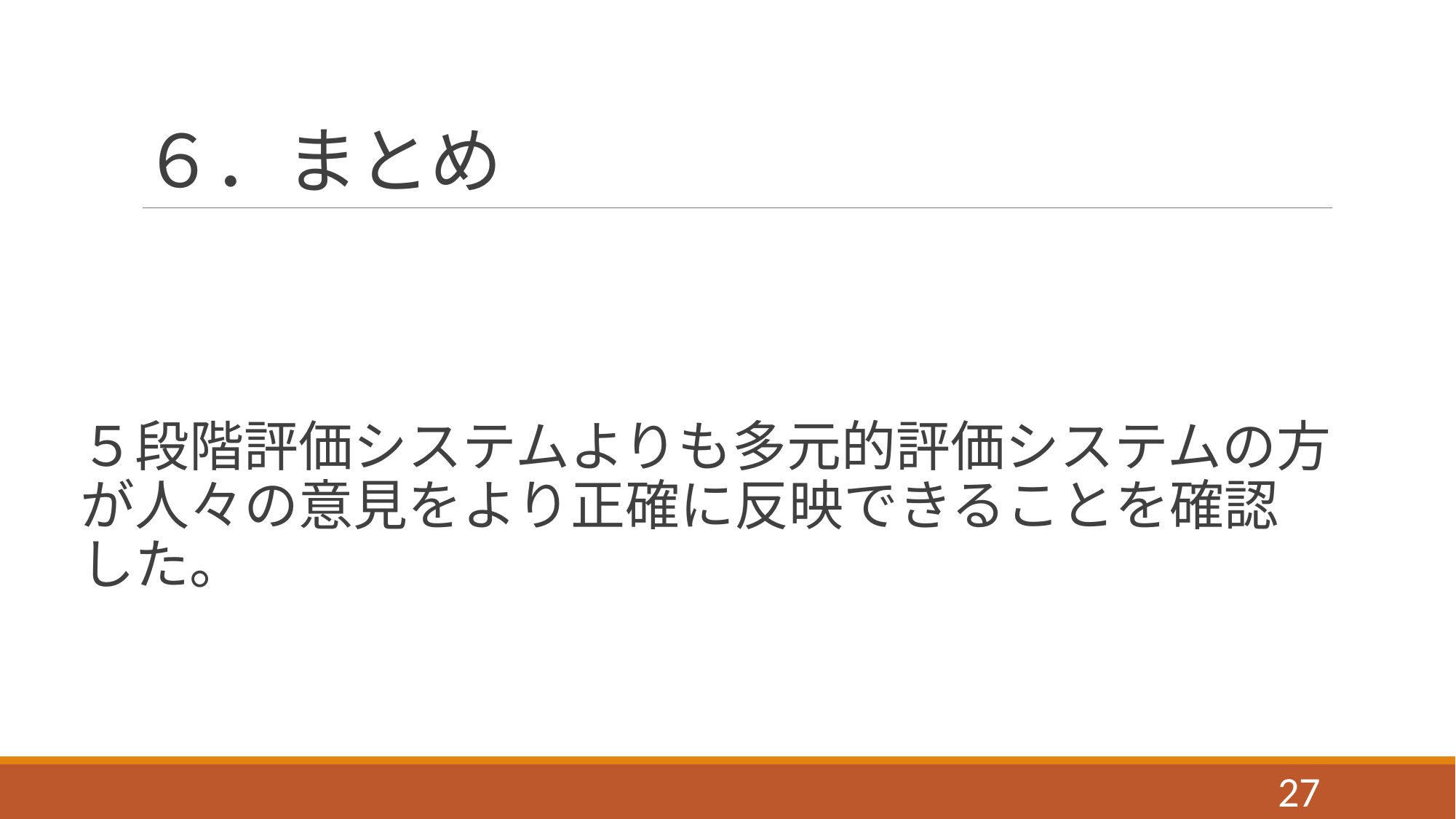

# ６．まとめ
５段階評価システムよりも多元的評価システムの方が人々の意見をより正確に反映できることを確認した。
27